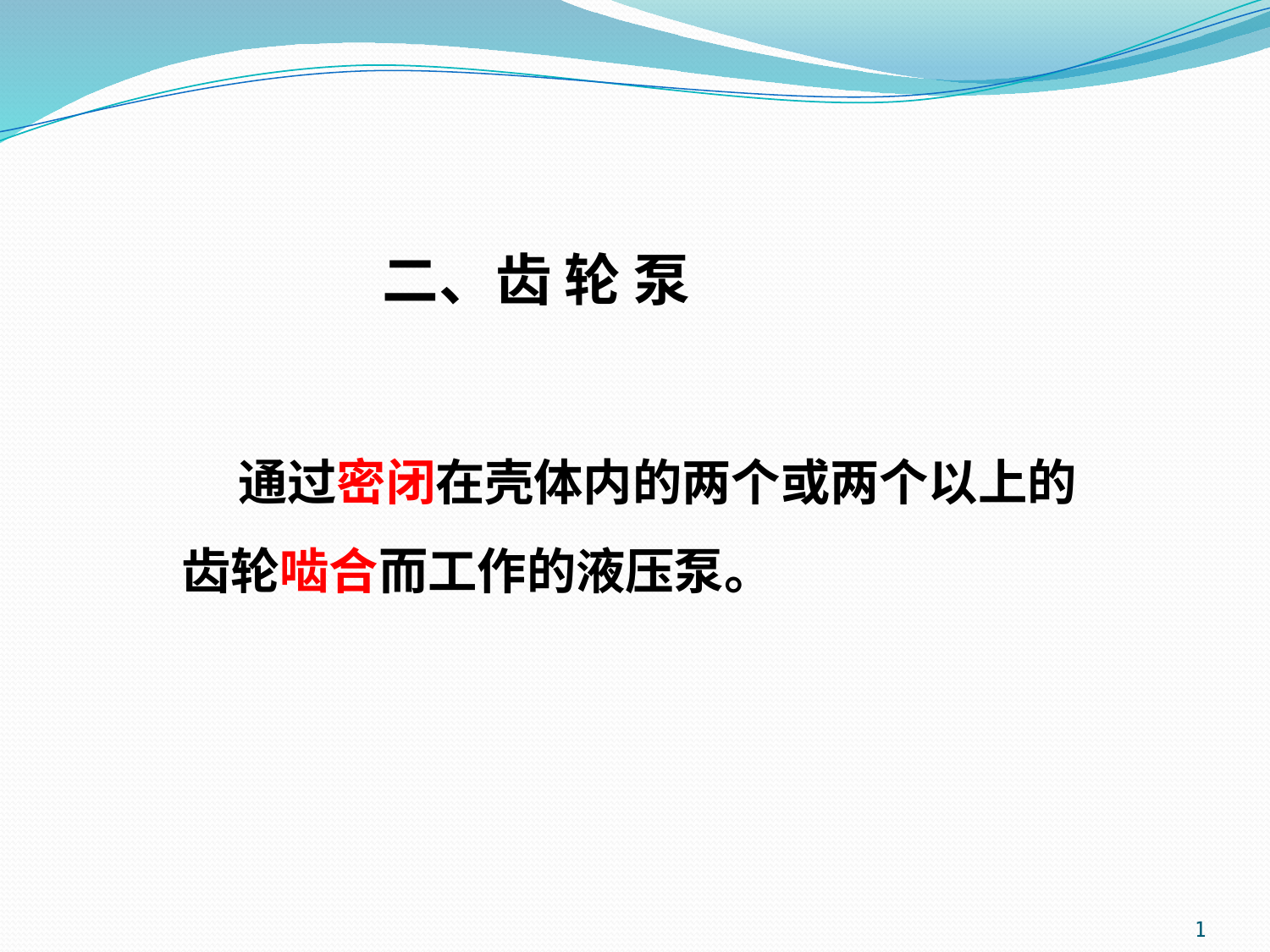

二、齿 轮 泵
    通过密闭在壳体内的两个或两个以上的齿轮啮合而工作的液压泵。

1